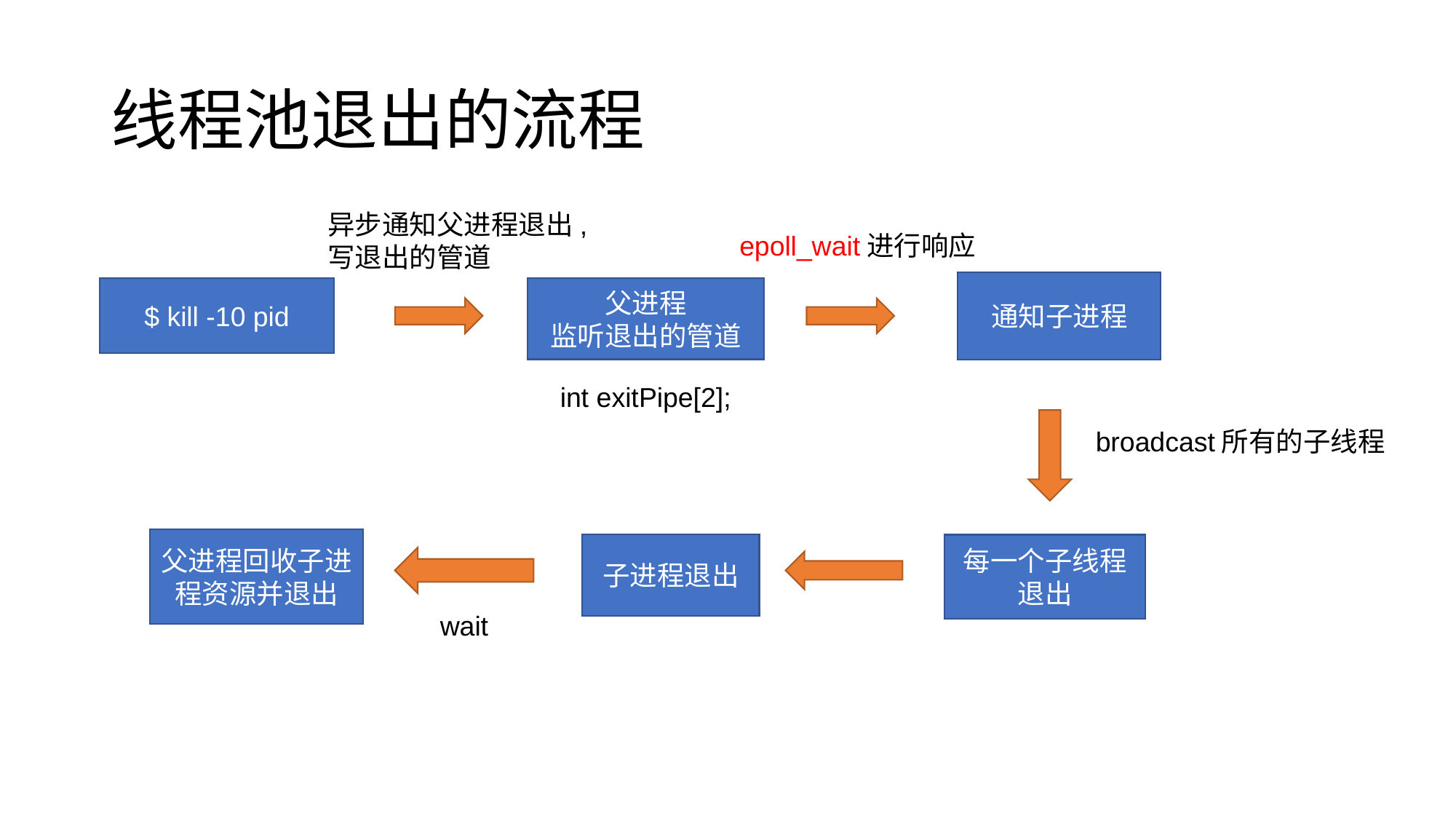

# 线程池退出的流程
异步通知父进程退出,
写退出的管道
epoll_wait进行响应
通知子进程
$ kill -10 pid
父进程
监听退出的管道

int exitPipe[2];

broadcast所有的子线程
父进程回收子进程资源并退出
子进程退出
每一个子线程退出

wait